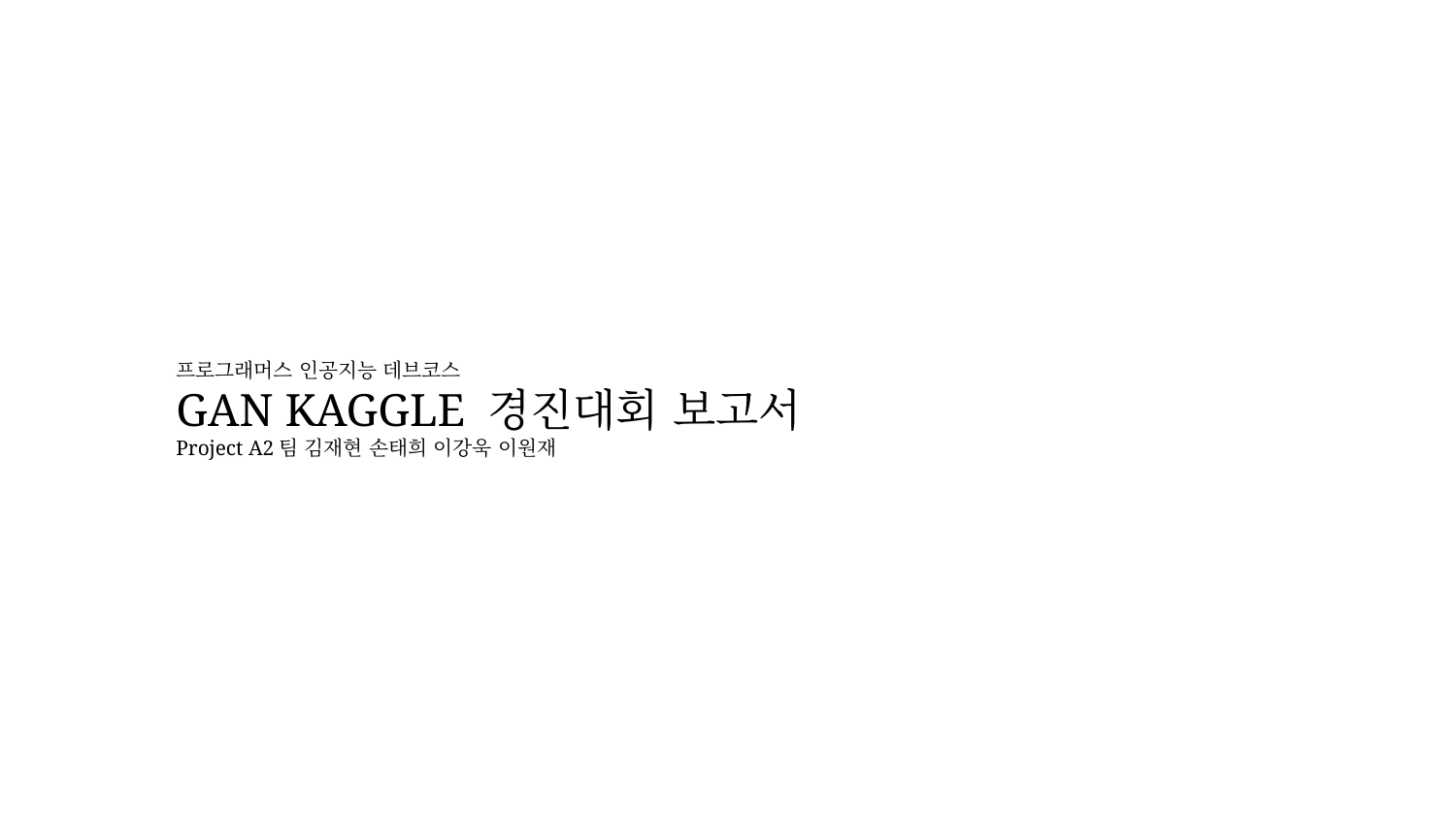

프로그래머스 인공지능 데브코스
GAN KAGGLE 경진대회 보고서
Project A2팀 김재현 손태희 이강욱 이원재